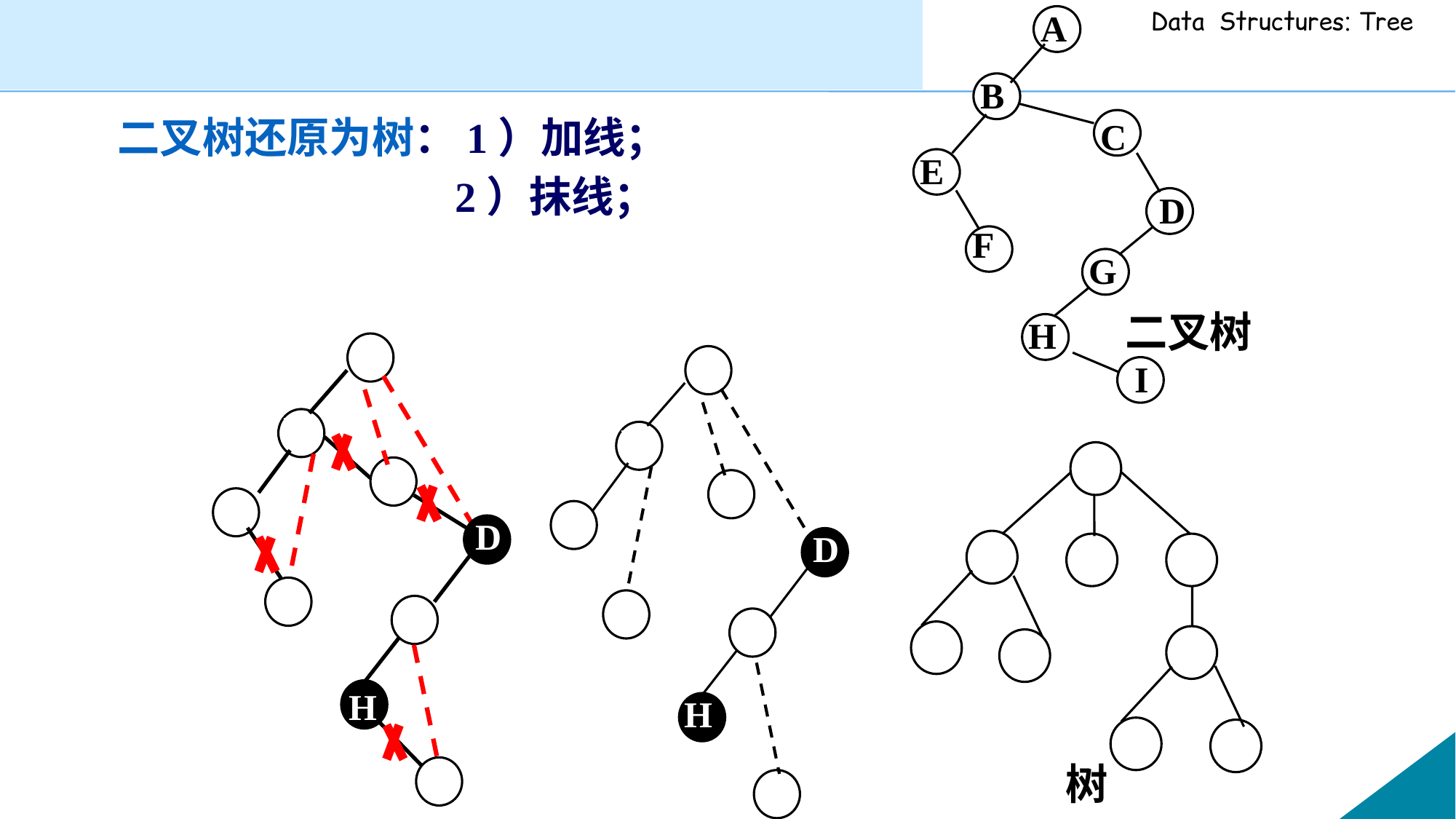

A

B

C

E

D

F

G

H

I

二叉树还原为树：1）加线；
                                2）抹线；

二叉树
A

B

C

E

D

F

G

H

I

A

B

C

E

D

F

G

H

I

A

B
C
D

E
G

F

H
I

树